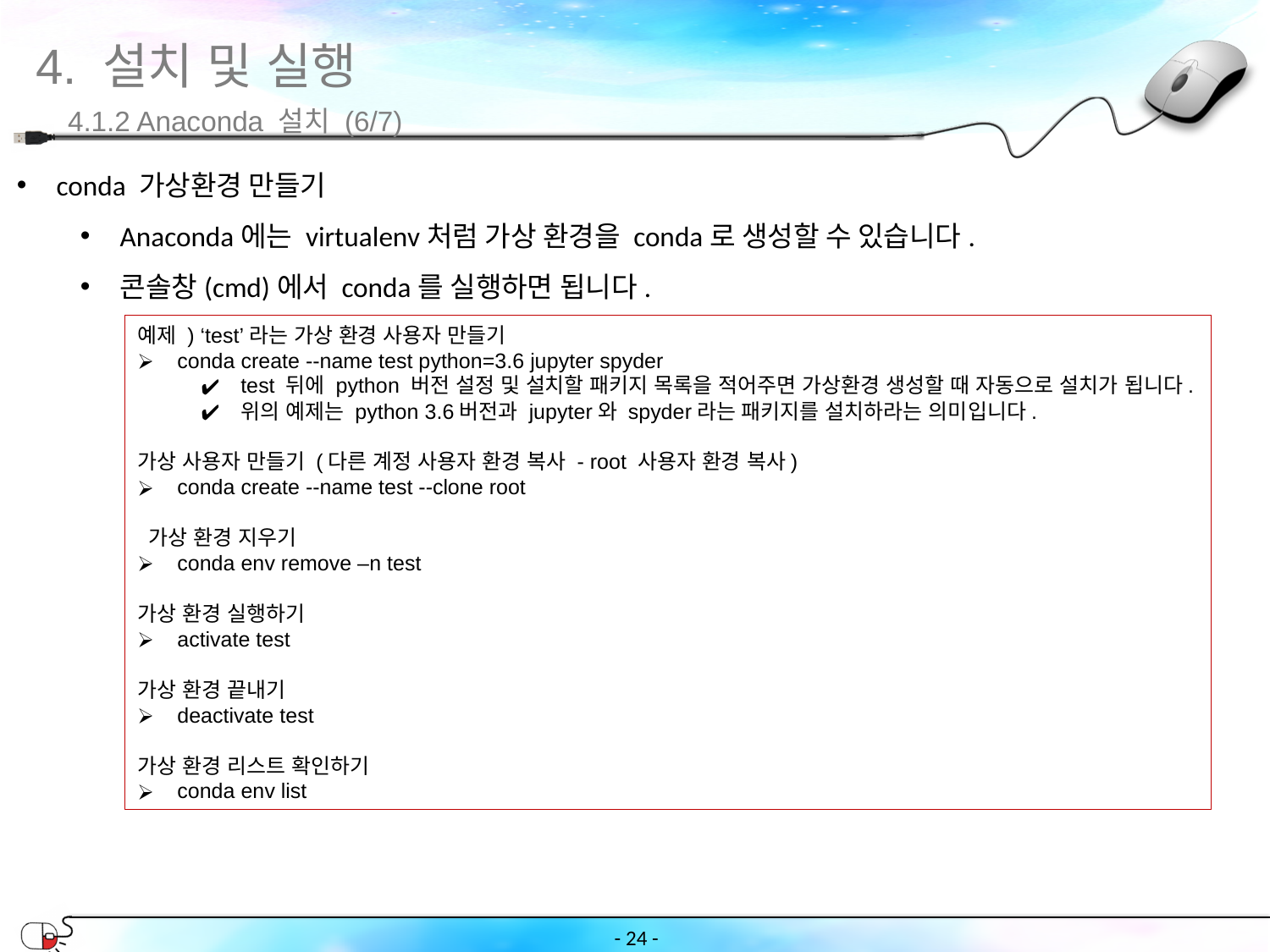

4. 설치 및 실행
4.1.2 Anaconda 설치 (6/7)
conda 가상환경 만들기
Anaconda에는 virtualenv처럼 가상 환경을 conda로 생성할 수 있습니다.
콘솔창(cmd)에서 conda를 실행하면 됩니다.

예제 ) ‘test’라는 가상 환경 사용자 만들기
conda create --name test python=3.6 jupyter spyder
test 뒤에 python 버전 설정 및 설치할 패키지 목록을 적어주면 가상환경 생성할 때 자동으로 설치가 됩니다.
위의 예제는 python 3.6버전과 jupyter와 spyder라는 패키지를 설치하라는 의미입니다.

가상 사용자 만들기 (다른 계정 사용자 환경 복사 - root 사용자 환경 복사)
conda create --name test --clone root

 가상 환경 지우기
conda env remove –n test

가상 환경 실행하기
activate test

가상 환경 끝내기
deactivate test

가상 환경 리스트 확인하기
conda env list
- 24 -